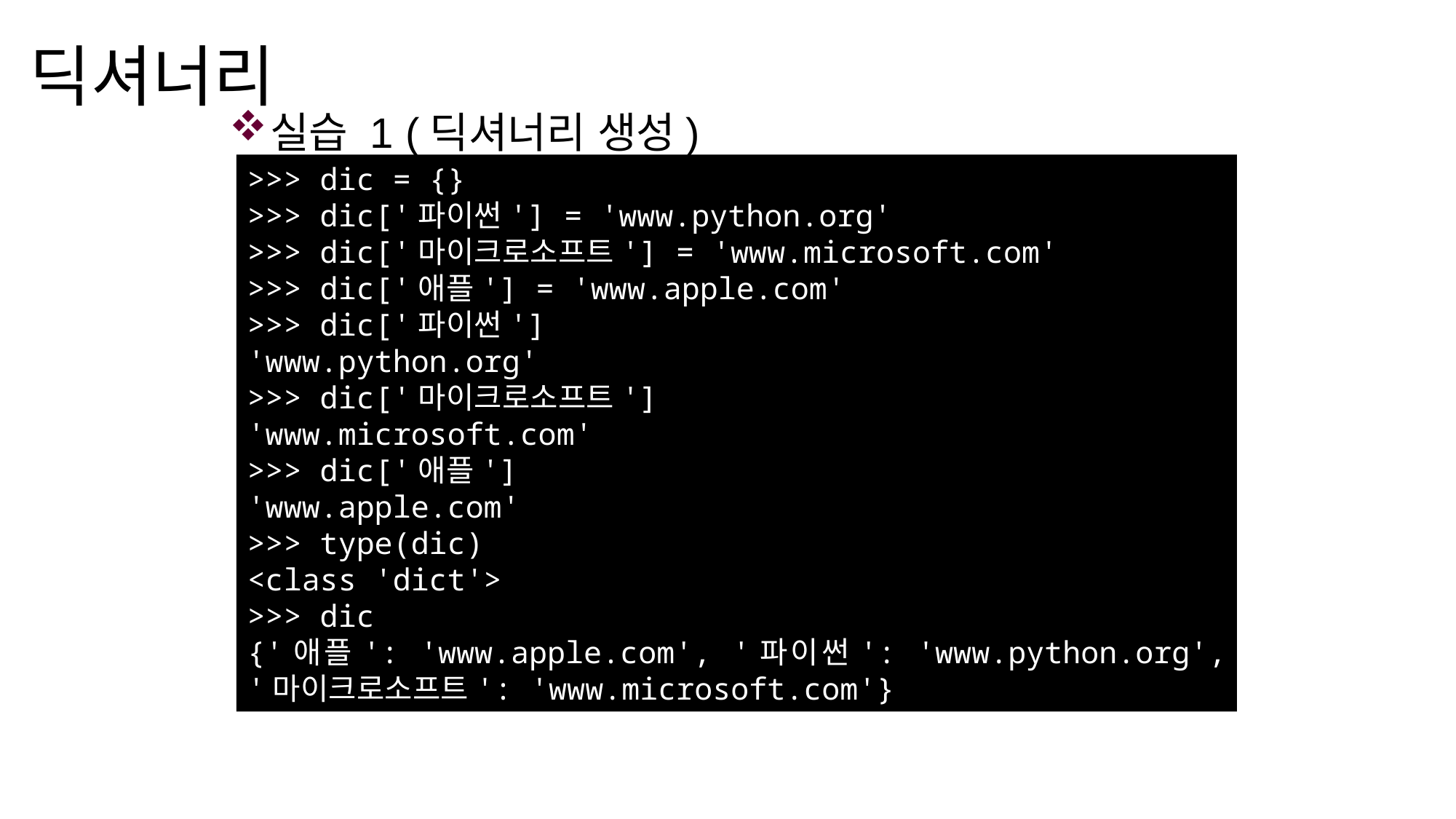

# 딕셔너리

실습 1 (딕셔너리 생성)
>>> dic = {}
>>> dic['파이썬'] = 'www.python.org'
>>> dic['마이크로소프트'] = 'www.microsoft.com'
>>> dic['애플'] = 'www.apple.com'
>>> dic['파이썬']
'www.python.org'
>>> dic['마이크로소프트']
'www.microsoft.com'
>>> dic['애플']
'www.apple.com'
>>> type(dic)
<class 'dict'>
>>> dic
{'애플': 'www.apple.com', '파이썬': 'www.python.org', '마이크로소프트': 'www.microsoft.com'}